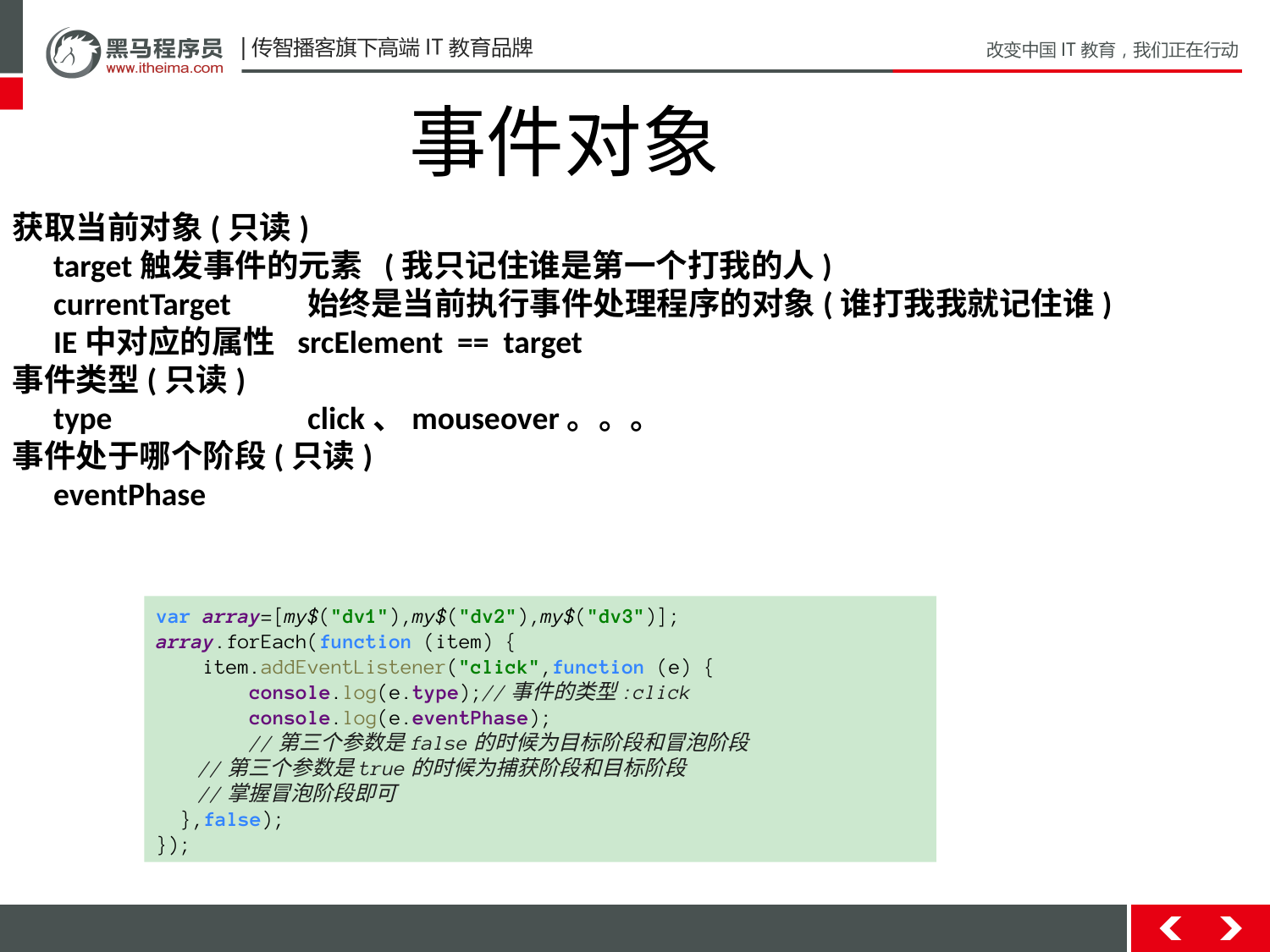

事件对象
获取当前对象(只读)
target触发事件的元素  (我只记住谁是第一个打我的人)
currentTarget	始终是当前执行事件处理程序的对象(谁打我我就记住谁)
IE中对应的属性  srcElement  ==  target
事件类型(只读)
type		click、mouseover。。。
事件处于哪个阶段(只读)
eventPhase
var array=[my$("dv1"),my$("dv2"),my$("dv3")];
array.forEach(function (item) {
    item.addEventListener("click",function (e) {
        console.log(e.type);//事件的类型:click
        console.log(e.eventPhase);
        //第三个参数是false的时候为目标阶段和冒泡阶段
        //第三个参数是true的时候为捕获阶段和目标阶段
        //掌握冒泡阶段即可
    },false);
});